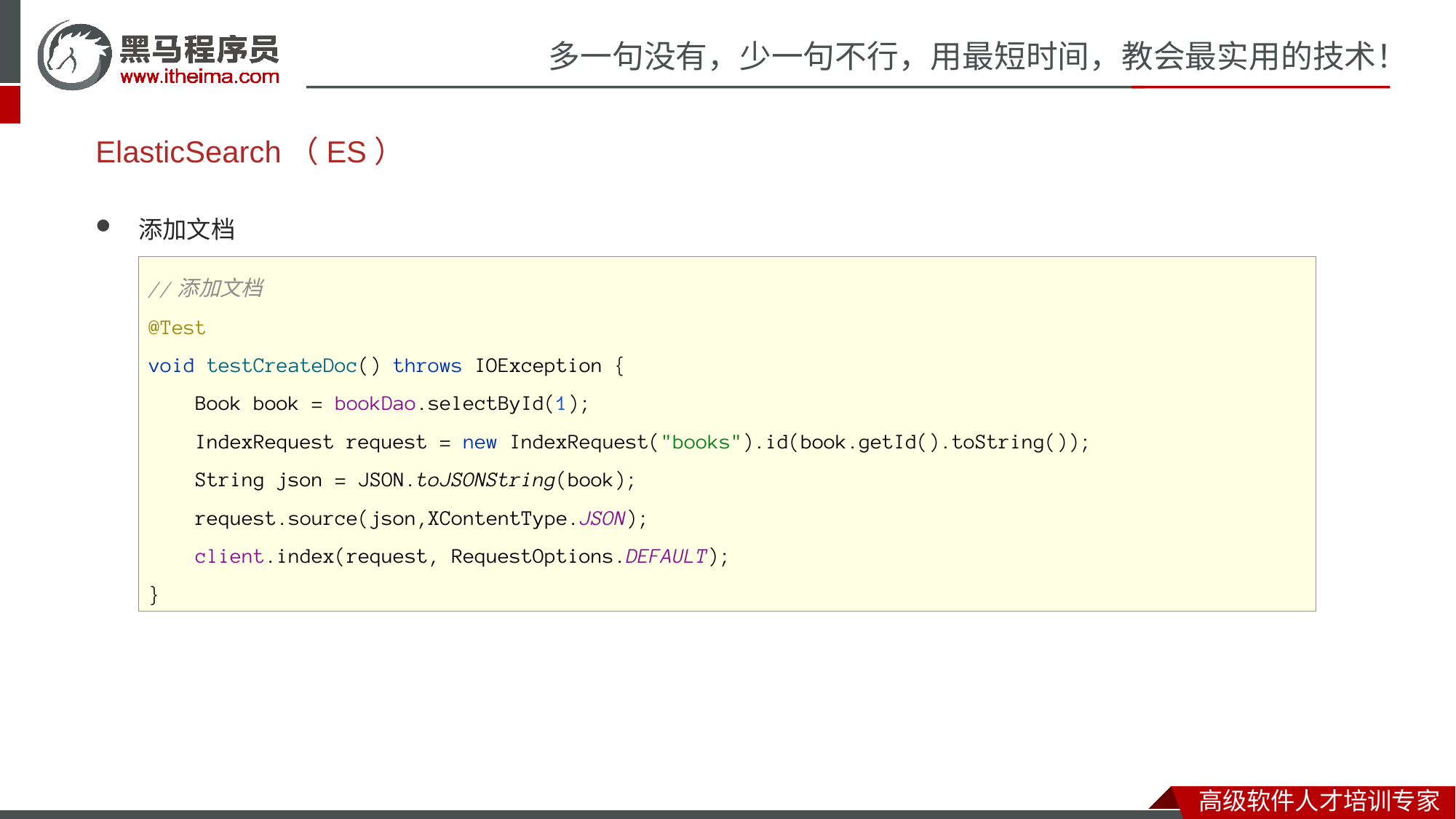

# ElasticSearch（ES）
添加文档
//添加文档
@Test
void testCreateDoc() throws IOException {
    Book book = bookDao.selectById(1);
    IndexRequest request = new IndexRequest("books").id(book.getId().toString());
    String json = JSON.toJSONString(book);
    request.source(json,XContentType.JSON);
    client.index(request, RequestOptions.DEFAULT);
}